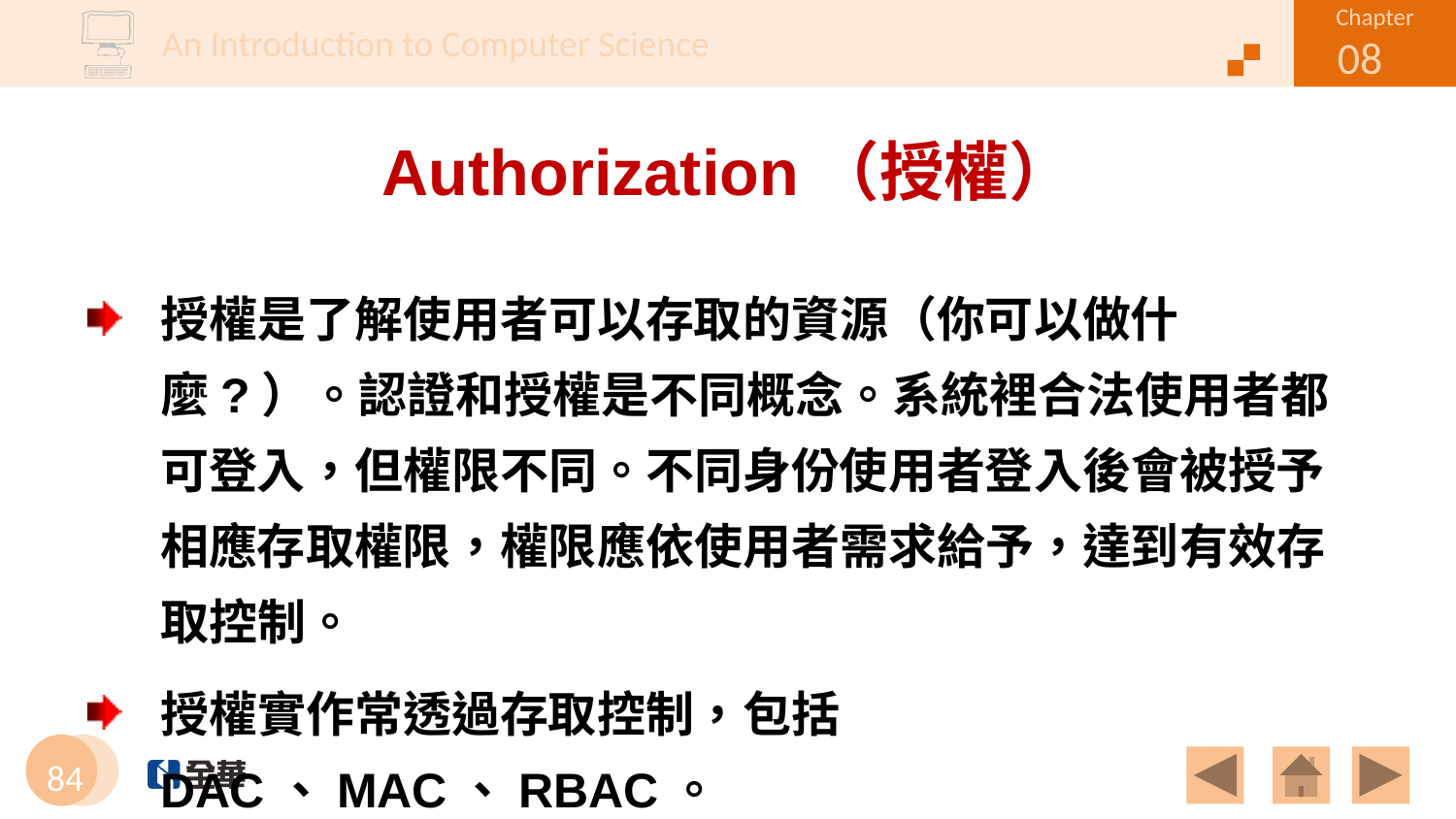

# Authorization（授權）
授權是了解使用者可以存取的資源（你可以做什麼?）。認證和授權是不同概念。系統裡合法使用者都可登入，但權限不同。不同身份使用者登入後會被授予相應存取權限，權限應依使用者需求給予，達到有效存取控制。
授權實作常透過存取控制，包括DAC、MAC、RBAC。